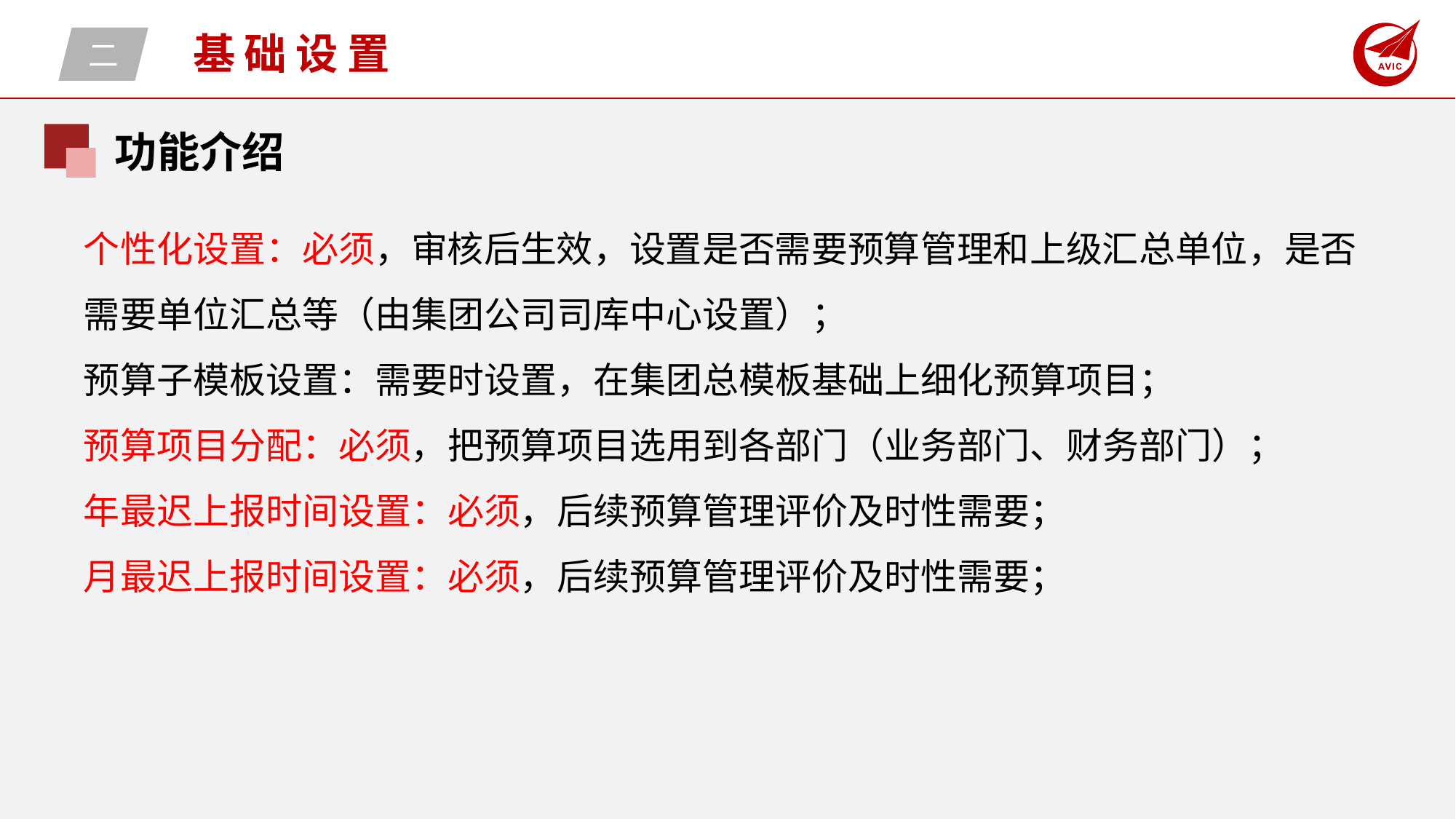

二
基础设置

功能介绍

个性化设置：必须，审核后生效，设置是否需要预算管理和上级汇总单位，是否需要单位汇总等（由集团公司司库中心设置）；
预算子模板设置：需要时设置，在集团总模板基础上细化预算项目；
预算项目分配：必须，把预算项目选用到各部门（业务部门、财务部门）；
年最迟上报时间设置：必须，后续预算管理评价及时性需要；
月最迟上报时间设置：必须，后续预算管理评价及时性需要；